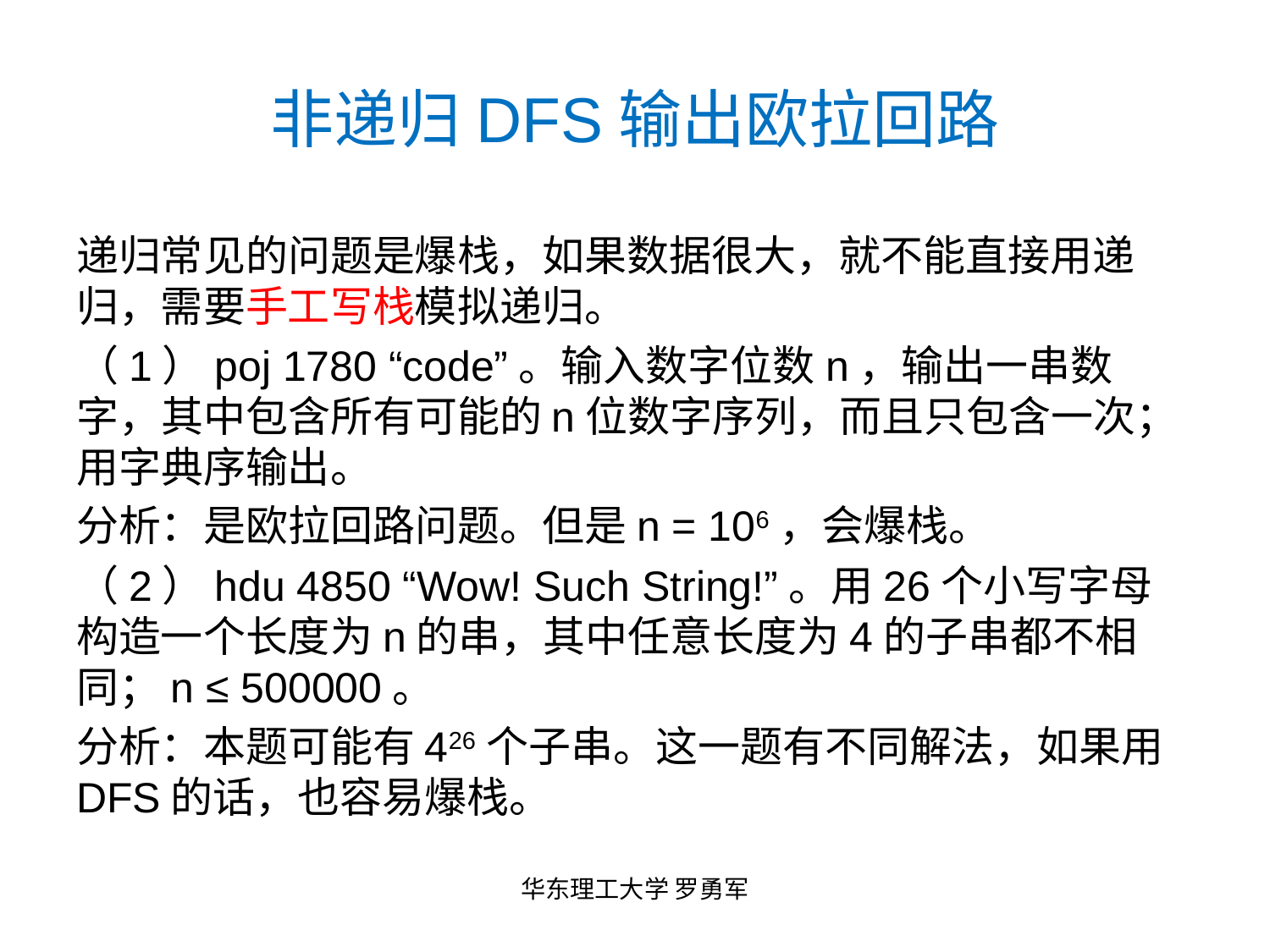

# 非递归DFS输出欧拉回路
递归常见的问题是爆栈，如果数据很大，就不能直接用递归，需要手工写栈模拟递归。
（1）poj 1780 “code”。输入数字位数n，输出一串数字，其中包含所有可能的n位数字序列，而且只包含一次；用字典序输出。
分析：是欧拉回路问题。但是n = 106，会爆栈。
（2）hdu 4850 “Wow! Such String!”。用26个小写字母构造一个长度为n的串，其中任意长度为4的子串都不相同；n ≤ 500000。
分析：本题可能有426个子串。这一题有不同解法，如果用DFS的话，也容易爆栈。

华东理工大学 罗勇军